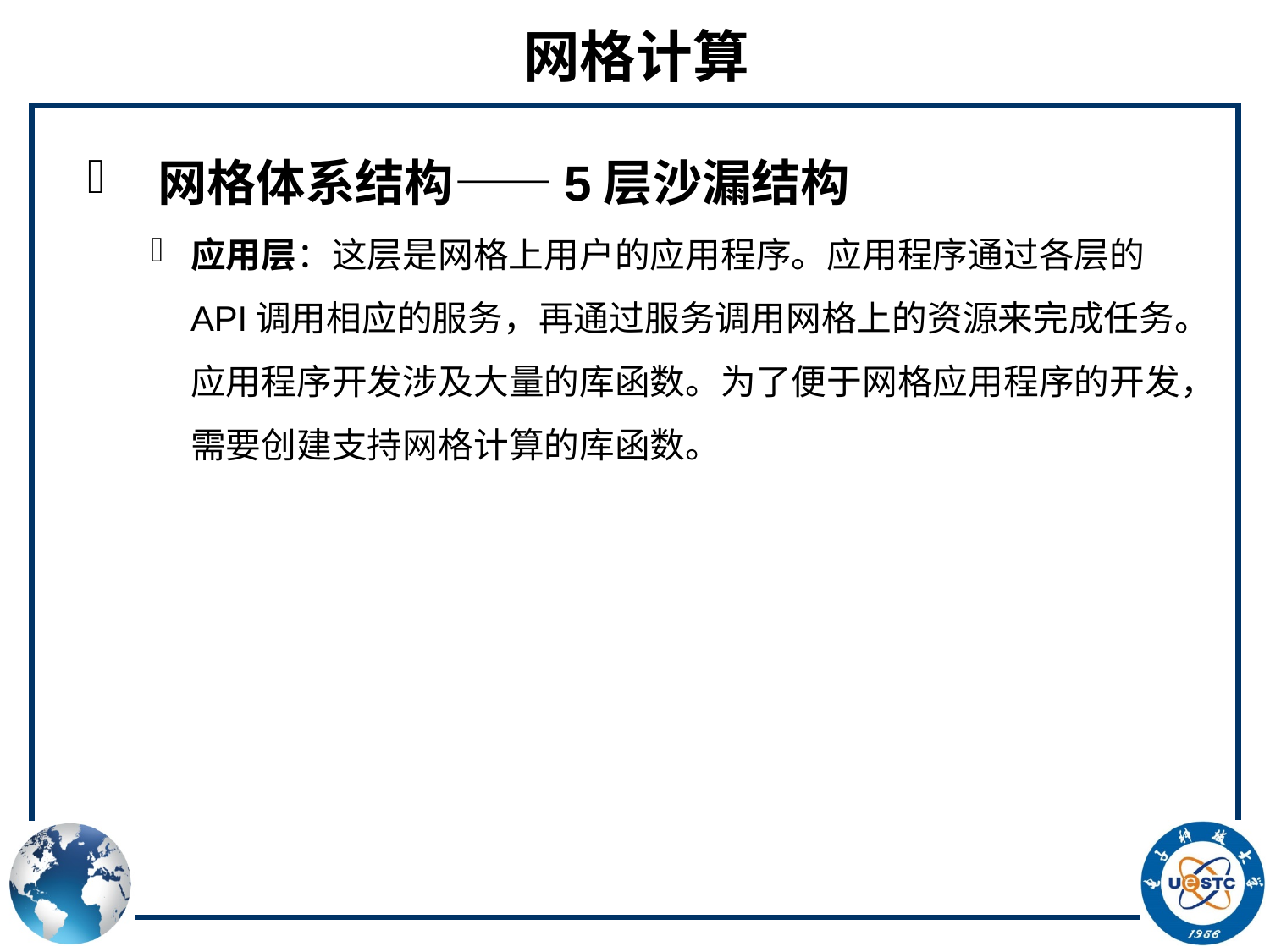

# 网格计算
 网格体系结构——5层沙漏结构
应用层：这层是网格上用户的应用程序。应用程序通过各层的API调用相应的服务，再通过服务调用网格上的资源来完成任务。应用程序开发涉及大量的库函数。为了便于网格应用程序的开发，需要创建支持网格计算的库函数。